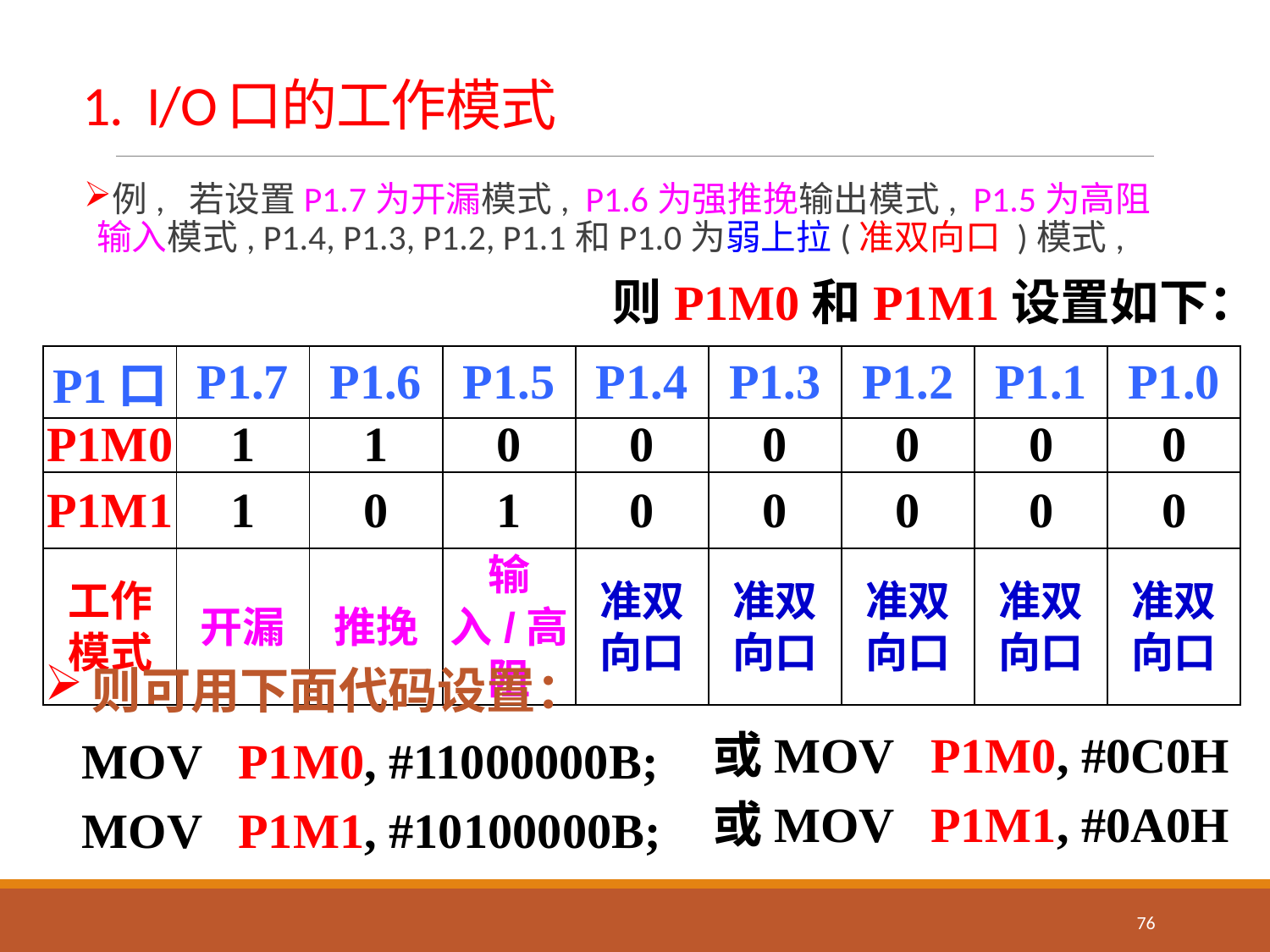

# 1.  I/O口的工作模式
例,  若设置P1.7为开漏模式,  P1.6为强推挽输出模式,  P1.5为高阻输入模式, P1.4, P1.3, P1.2, P1.1和P1.0为弱上拉(准双向口 )模式,
则P1M0和P1M1设置如下：
| P1口 | P1.7 | P1.6 | P1.5 | P1.4 | P1.3 | P1.2 | P1.1 | P1.0 |
| --- | --- | --- | --- | --- | --- | --- | --- | --- |
| P1M0 | 1 | 1 | 0 | 0 | 0 | 0 | 0 | 0 |
| P1M1 | 1 | 0 | 1 | 0 | 0 | 0 | 0 | 0 |
| 工作 模式 | 开漏 | 推挽 | 输入/高阻 | 准双 向口 | 准双 向口 | 准双 向口 | 准双 向口 | 准双 向口 |
则可用下面代码设置：
或MOV   P1M0, #0C0H
或MOV   P1M1, #0A0H
MOV   P1M0, #11000000B;
MOV   P1M1, #10100000B;
76